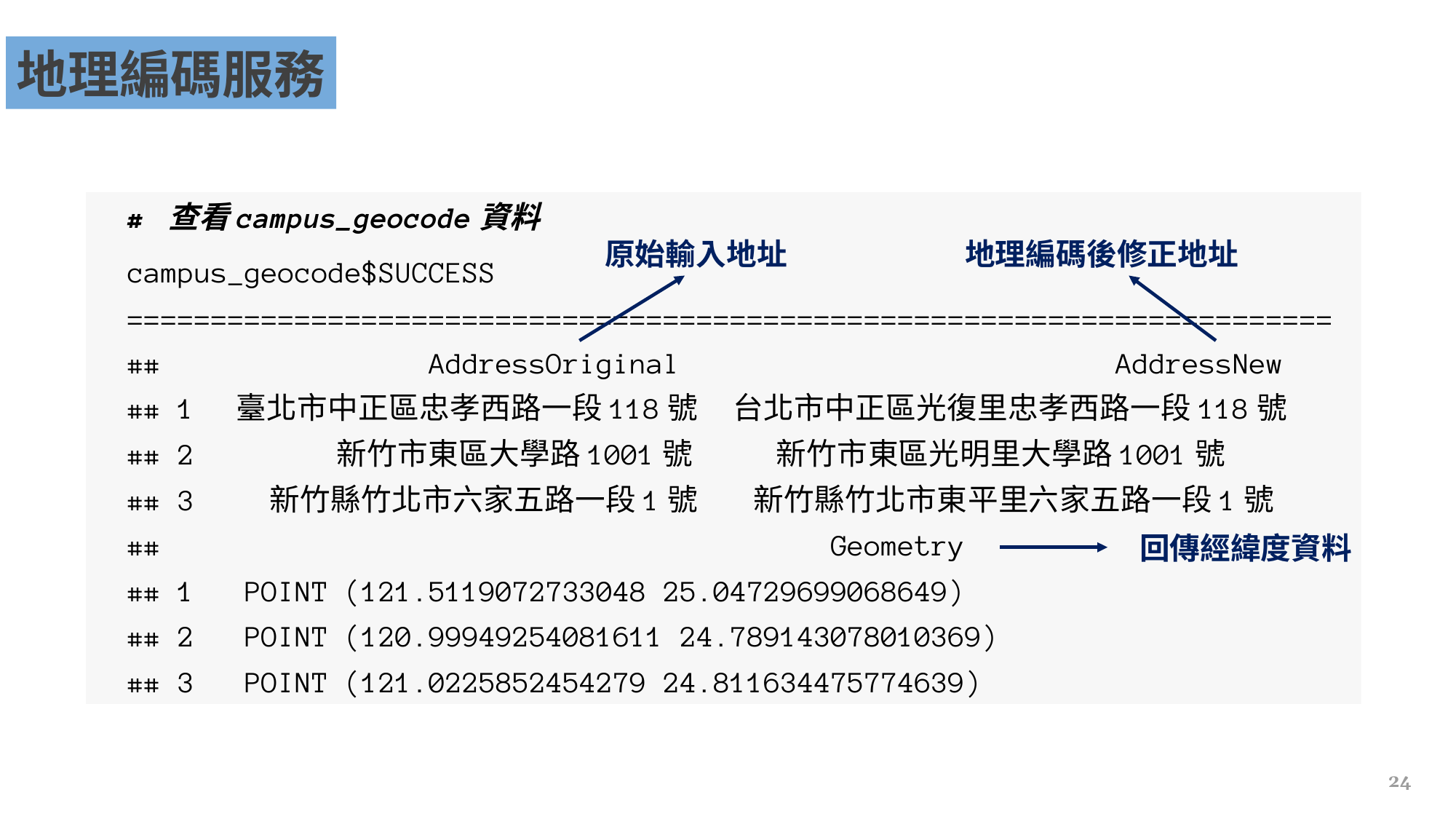

地理編碼服務
# 查看campus_geocode資料
campus_geocode$SUCCESS
========================================================================
##                AddressOriginal                          AddressNew
## 1  臺北市中正區忠孝西路一段118號     台北市中正區光復里忠孝西路一段118號
## 2        新竹市東區大學路1001號            新竹市東區光明里大學路1001號
## 3    新竹縣竹北市六家五路一段1號        新竹縣竹北市東平里六家五路一段1號
##                                        Geometry
## 1   POINT (121.5119072733048 25.04729699068649)
## 2   POINT (120.99949254081611 24.789143078010369)
## 3   POINT (121.0225852454279 24.811634475774639)
原始輸入地址
地理編碼後修正地址
回傳經緯度資料
24